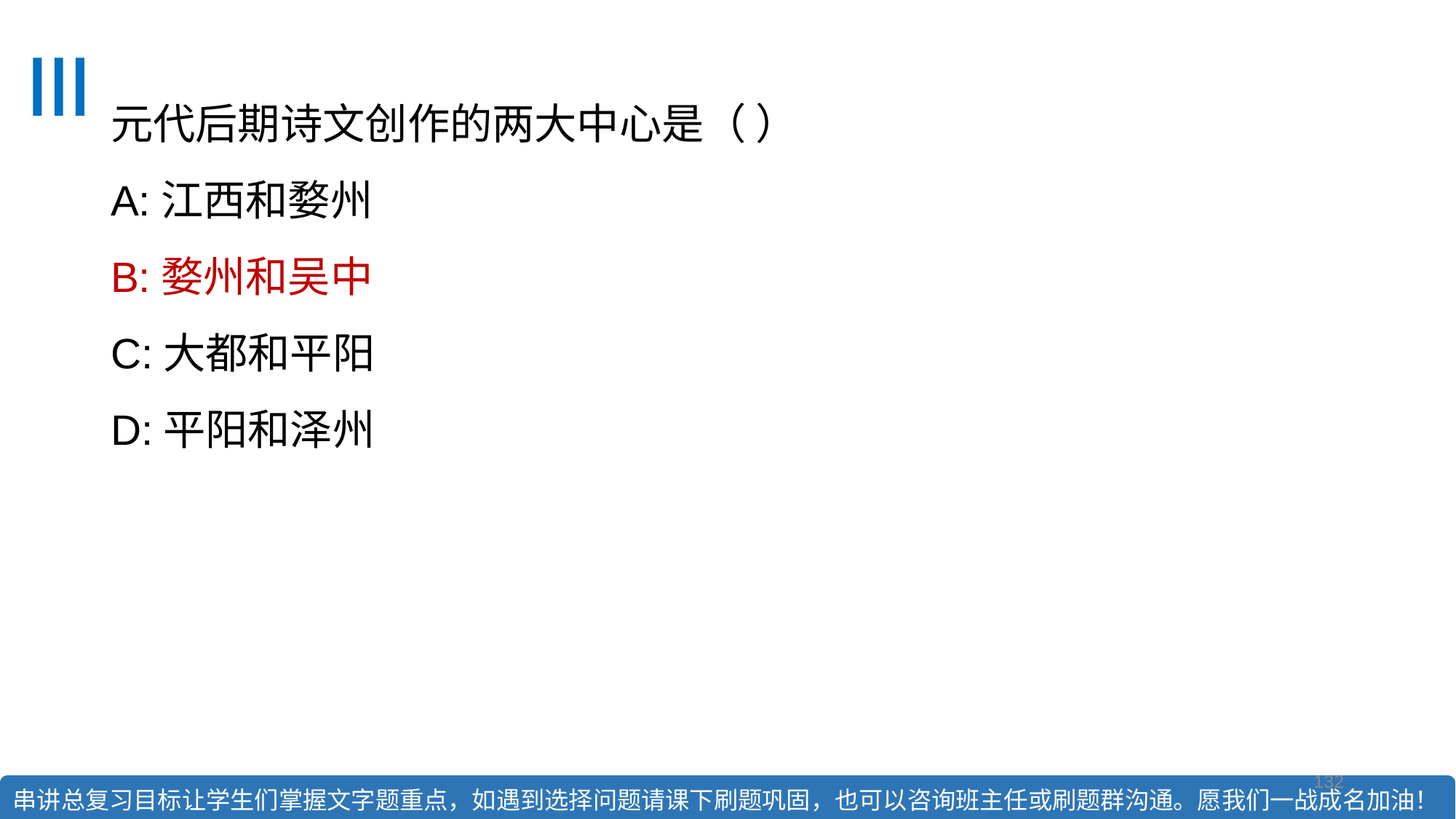

# 元代后期诗文创作的两大中心是（ ） A:江西和婺州  B:婺州和吴中  C:大都和平阳 D:平阳和泽州
132